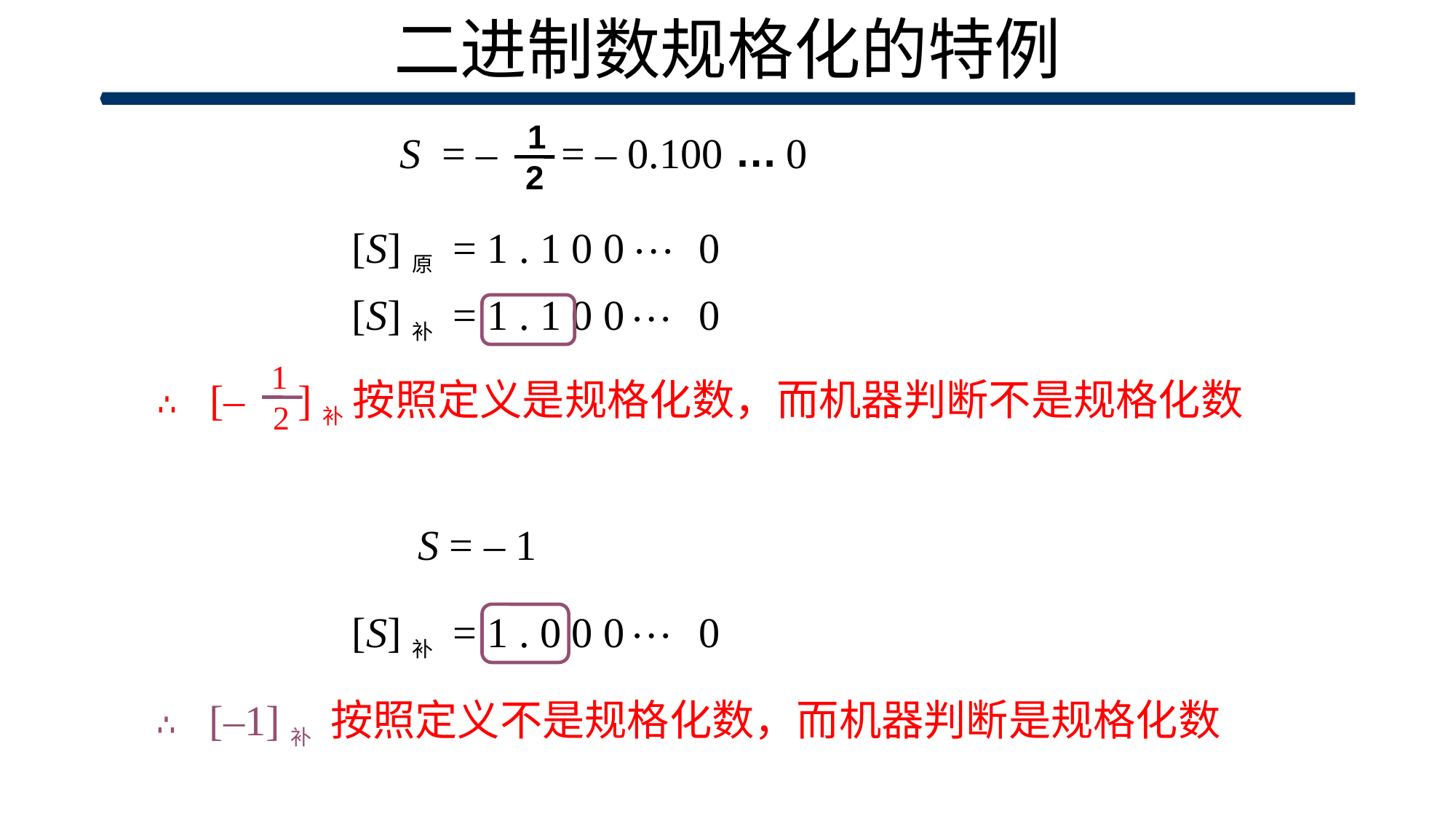

# 二进制数规格化的特例
 1
2

  …
S  = –      = – 0.100      0
…
[S]原 = 1 . 1 0 0       0
…
[S]补 = 1 . 1 0 0       0

1
∴   [–     ]补 按照定义是规格化数，而机器判断不是规格化数
2

S = – 1
…
[S]补 = 1 . 0 0 0       0

∴   [–1]补  按照定义不是规格化数，而机器判断是规格化数